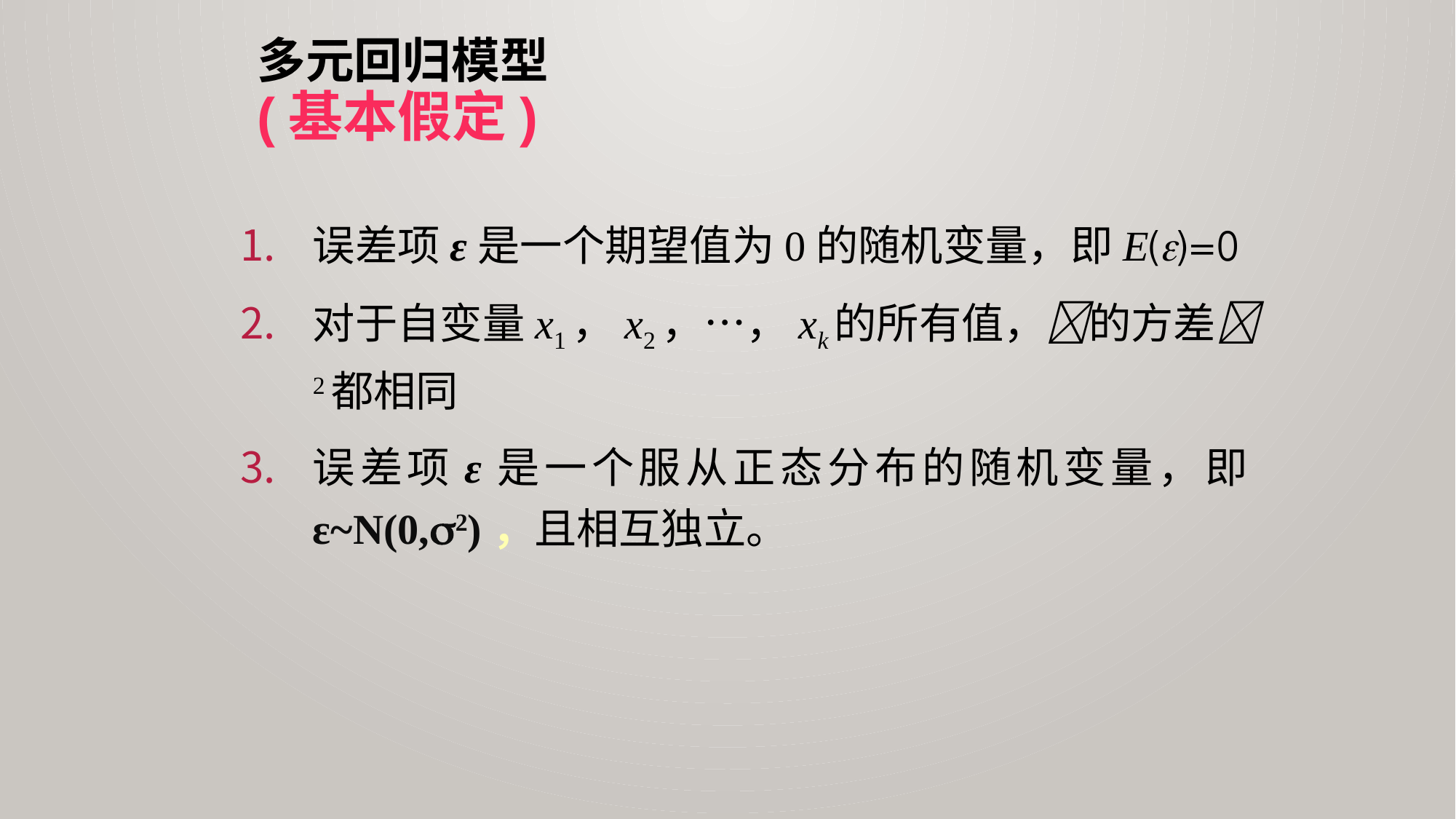

# 多元回归模型 (基本假定)
误差项ε是一个期望值为0的随机变量，即E(ε)=0
对于自变量x1，x2，…，xk的所有值，ε的方差σ 2都相同
误差项ε是一个服从正态分布的随机变量，即ε~N(0,σ2)，且相互独立。